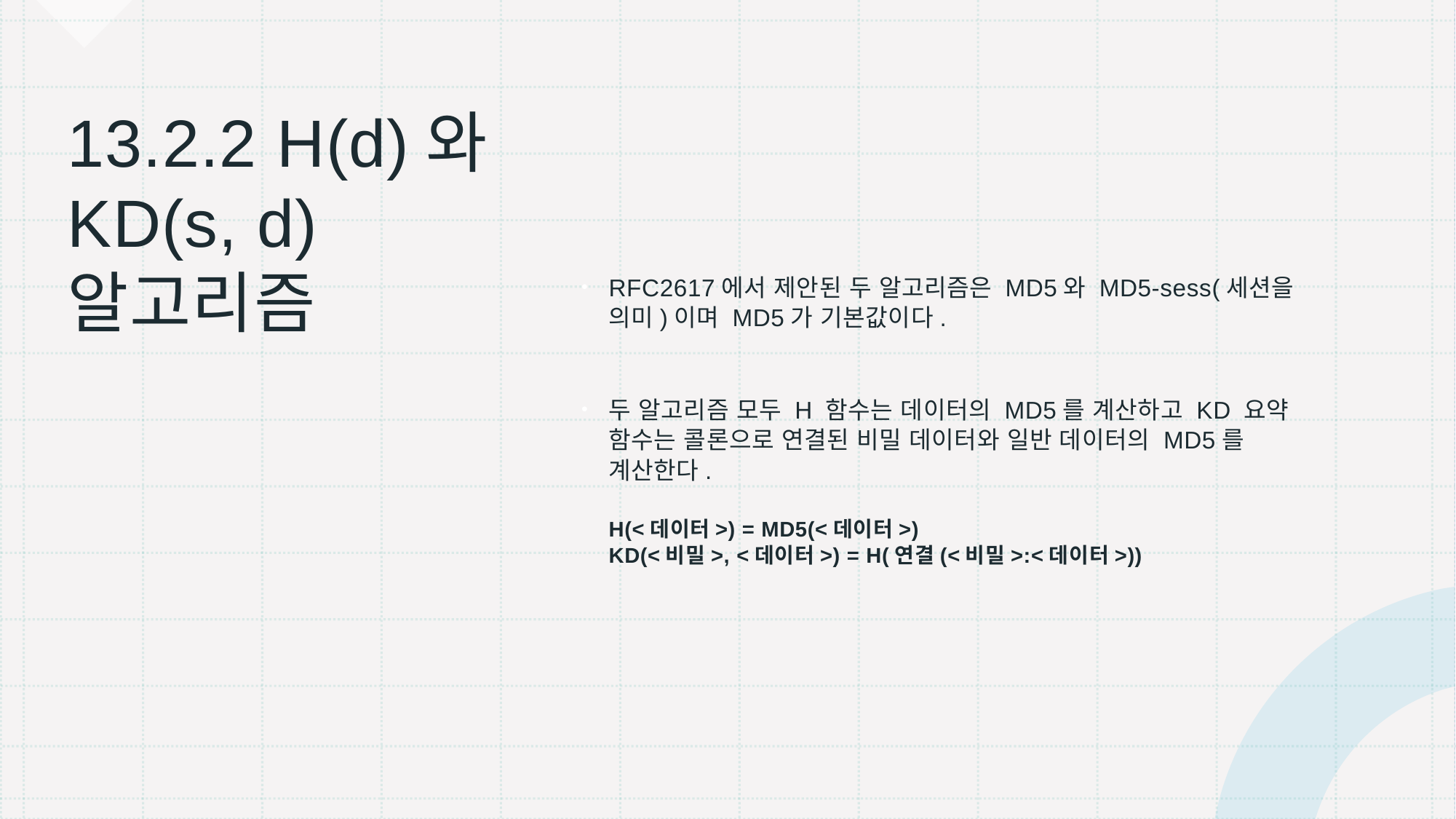

RFC2617에서 제안된 두 알고리즘은 MD5와 MD5-sess(세션을 의미)이며 MD5가 기본값이다.

두 알고리즘 모두 H 함수는 데이터의 MD5를 계산하고 KD 요약 함수는 콜론으로 연결된 비밀 데이터와 일반 데이터의 MD5를 계산한다.
H(<데이터>) = MD5(<데이터>)
KD(<비밀>, <데이터>) = H(연결(<비밀>:<데이터>))
# 13.2.2 H(d)와 KD(s, d) 알고리즘